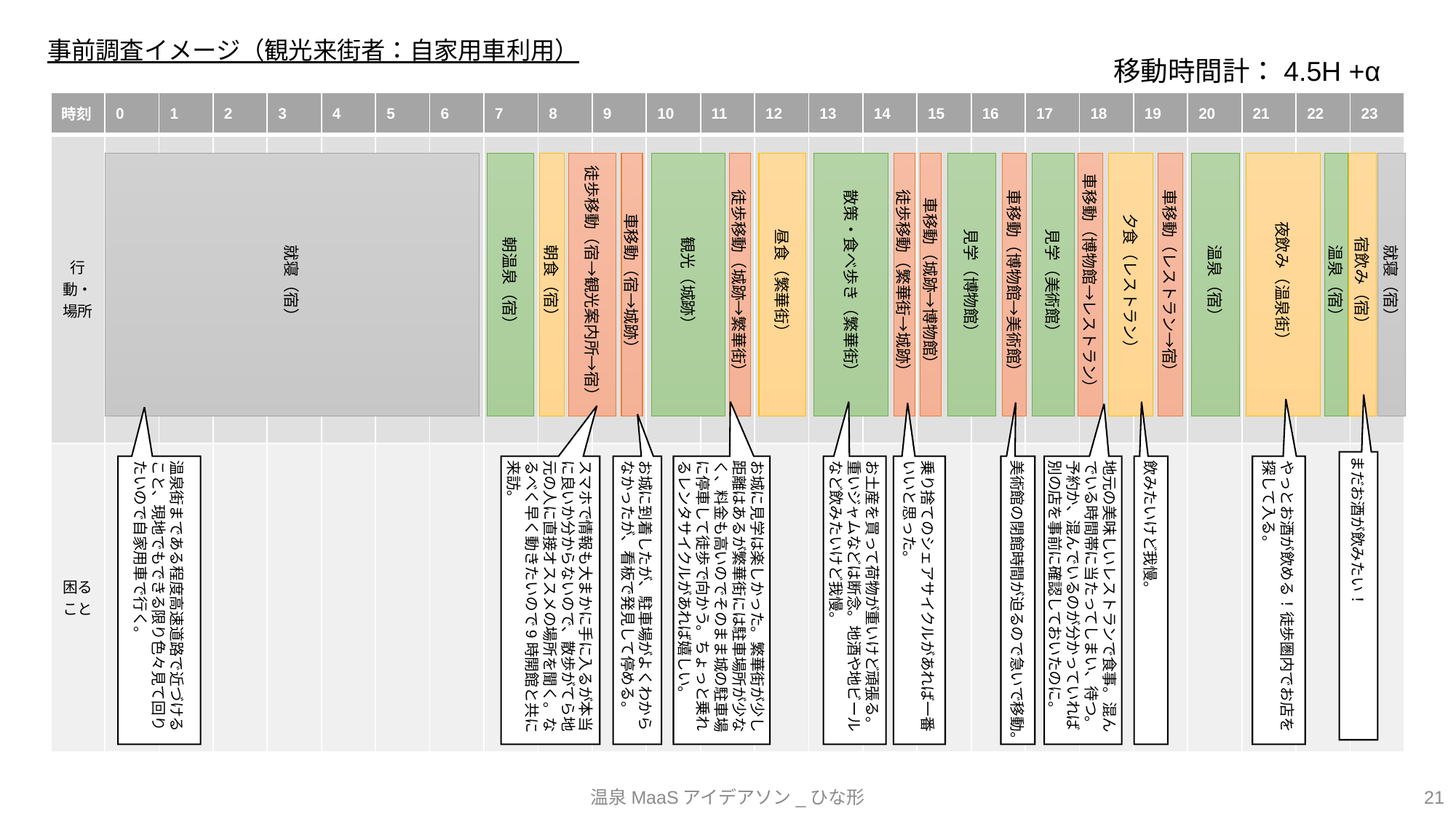

事前調査イメージ（観光来街者：自家用車利用）
移動時間計：4.5H +α
| 時刻 | 0 | 1 | 2 | 3 | 4 | 5 | 6 | 7 | 8 | 9 | 10 | 11 | 12 | 13 | 14 | 15 | 16 | 17 | 18 | 19 | 20 | 21 | 22 | 23 |
| --- | --- | --- | --- | --- | --- | --- | --- | --- | --- | --- | --- | --- | --- | --- | --- | --- | --- | --- | --- | --- | --- | --- | --- | --- |
| 行動・場所 |  |  |  |  |  |  |  |  |  |  |  |  |  |  |  |  |  |  |  |  |  |  |  |  |
| 困ること |  |  |  |  |  |  |  |  |  |  |  |  |  |  |  |  |  |  |  |  |  |  |  |  |
宿飲み（宿）
就寝（宿）
温泉（宿）
夜飲み（温泉街）
散策・食べ歩き（繁華街）
徒歩移動（繁華街→城跡）
見学（博物館）
見学（美術館）
車移動（博物館→レストラン）
車移動（レストラン→宿）
見学（城跡）
観光（城跡）
車移動（博物館→美術館）
車移動（城跡→博物館）
徒歩移動（城跡→繁華街）
温泉（宿）
夕食（レストラン）
車移動（宿→城跡）
徒歩移動（宿→観光案内所→宿）
就寝（宿）
朝温泉（宿）
朝食（宿）
昼食（繁華街）
まだお酒が飲みたい！
スマホで情報も大まかに手に入るが本当に良いか分からないので、散歩がてら地元の人に直接オススメの場所を聞く。なるべく早く動きたいので9時開館と共に来訪。
お土産を買って荷物が重いけど頑張る。重いジャムなどは断念。地酒や地ビールなど飲みたいけど我慢。
乗り捨てのシェアサイクルがあれば一番いいと思った。
やっとお酒が飲める！徒歩圏内でお店を探して入る。
地元の美味しいレストランで食事。混んでいる時間帯に当たってしまい、待つ。予約か、混んでいるのが分かっていれば別の店を事前に確認しておいたのに。
温泉街まである程度高速道路で近づけること、現地でもできる限り色々見て回りたいので自家用車で行く。
お城に見学は楽しかった。繁華街が少し距離はあるが繁華街には駐車場所が少なく、料金も高いのでそのまま城の駐車場に停車して徒歩で向かう。ちょっと乗れるレンタサイクルがあれば嬉しい。
美術館の閉館時間が迫るので急いで移動。
飲みたいけど我慢。
お城に到着したが、駐車場がよくわからなかったが、看板で発見して停める。
温泉MaaSアイデアソン_ひな形
21